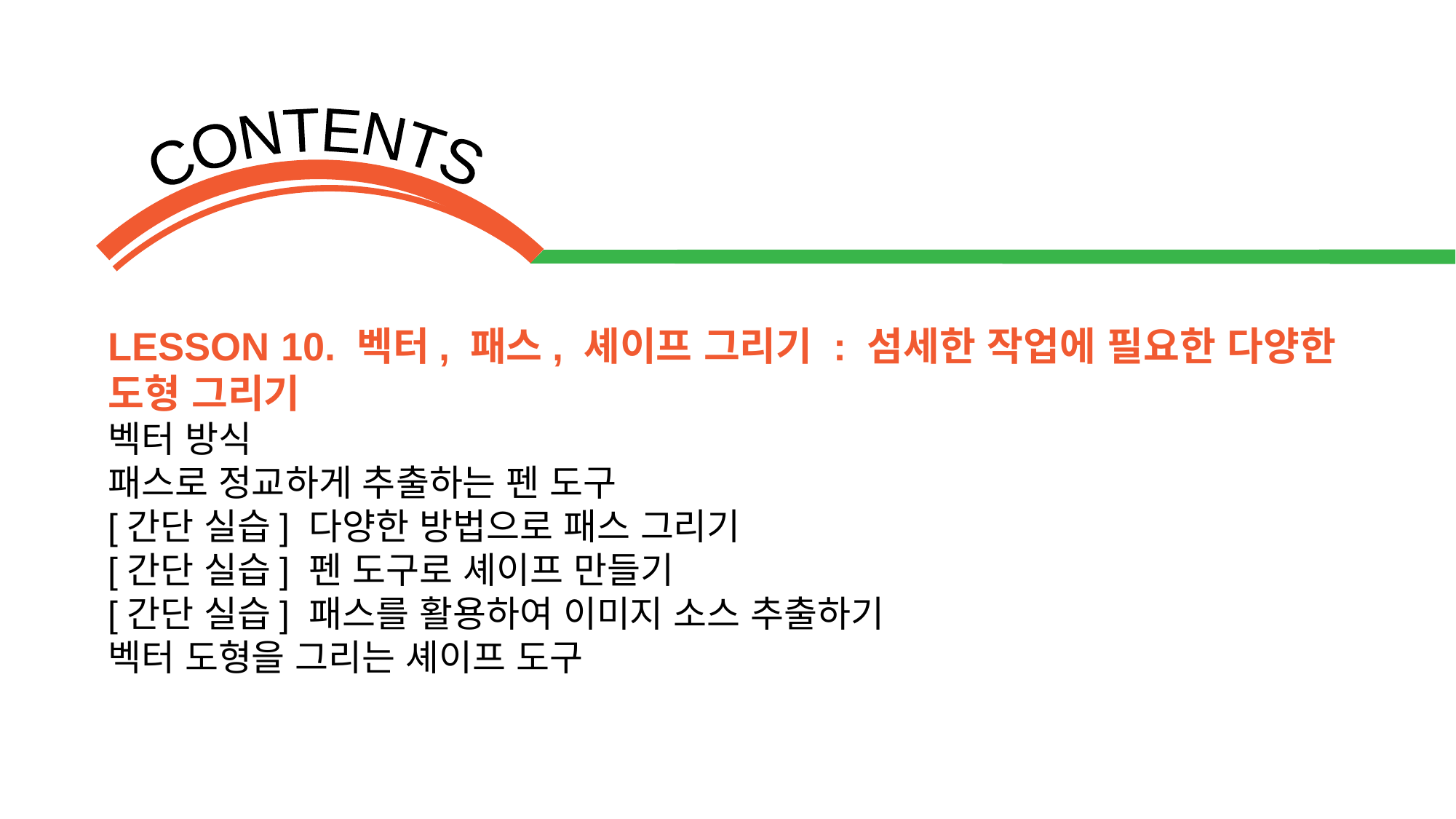

LESSON 10. 벡터, 패스, 셰이프 그리기 : 섬세한 작업에 필요한 다양한 도형 그리기
벡터 방식
패스로 정교하게 추출하는 펜 도구
[간단 실습] 다양한 방법으로 패스 그리기
[간단 실습] 펜 도구로 셰이프 만들기
[간단 실습] 패스를 활용하여 이미지 소스 추출하기
벡터 도형을 그리는 셰이프 도구